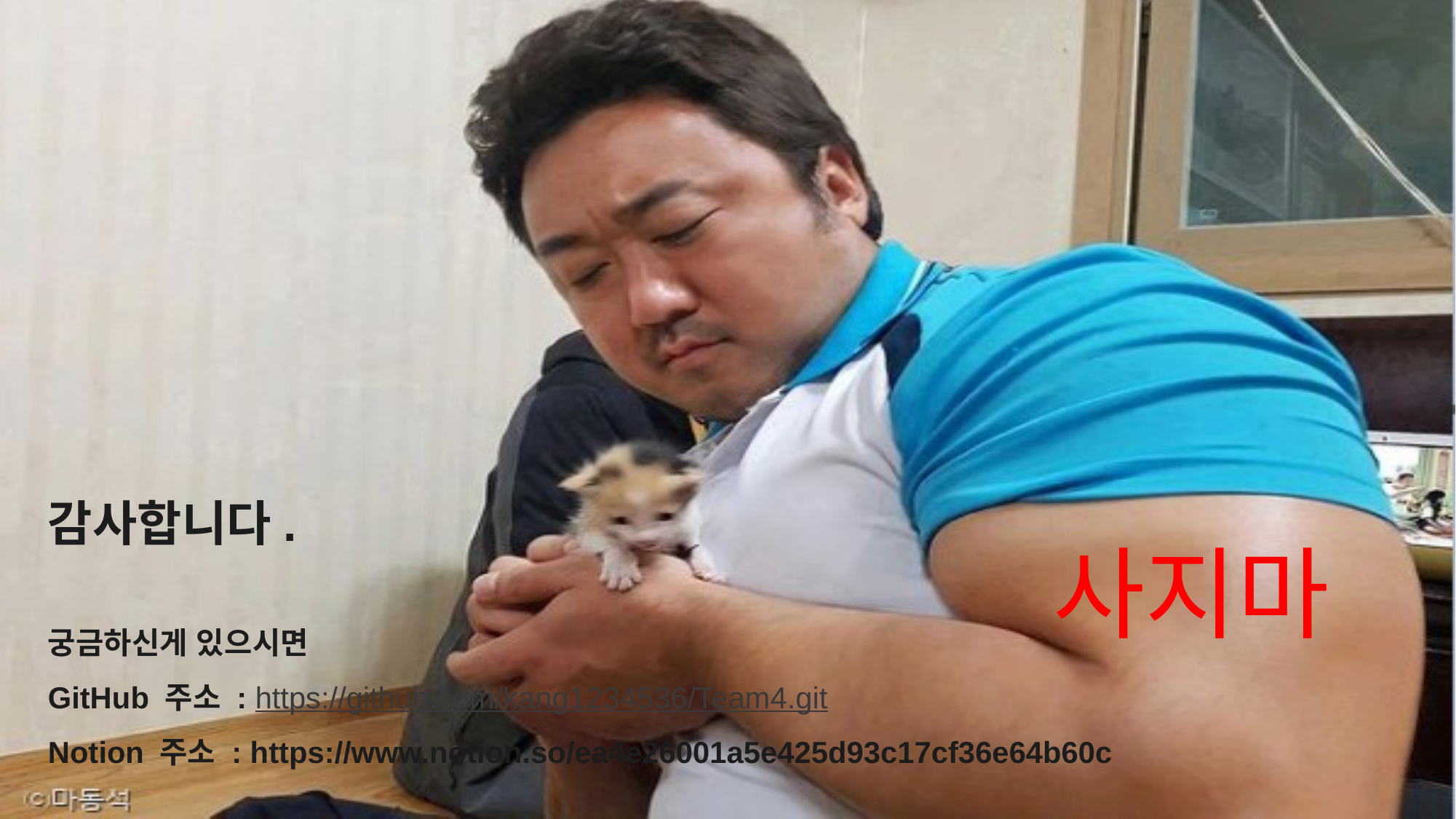

사지마
# 감사합니다. 궁금하신게 있으시면 GitHub 주소 : https://github.com/kang1234536/Team4.git Notion 주소 : https://www.notion.so/ea4e26001a5e425d93c17cf36e64b60c